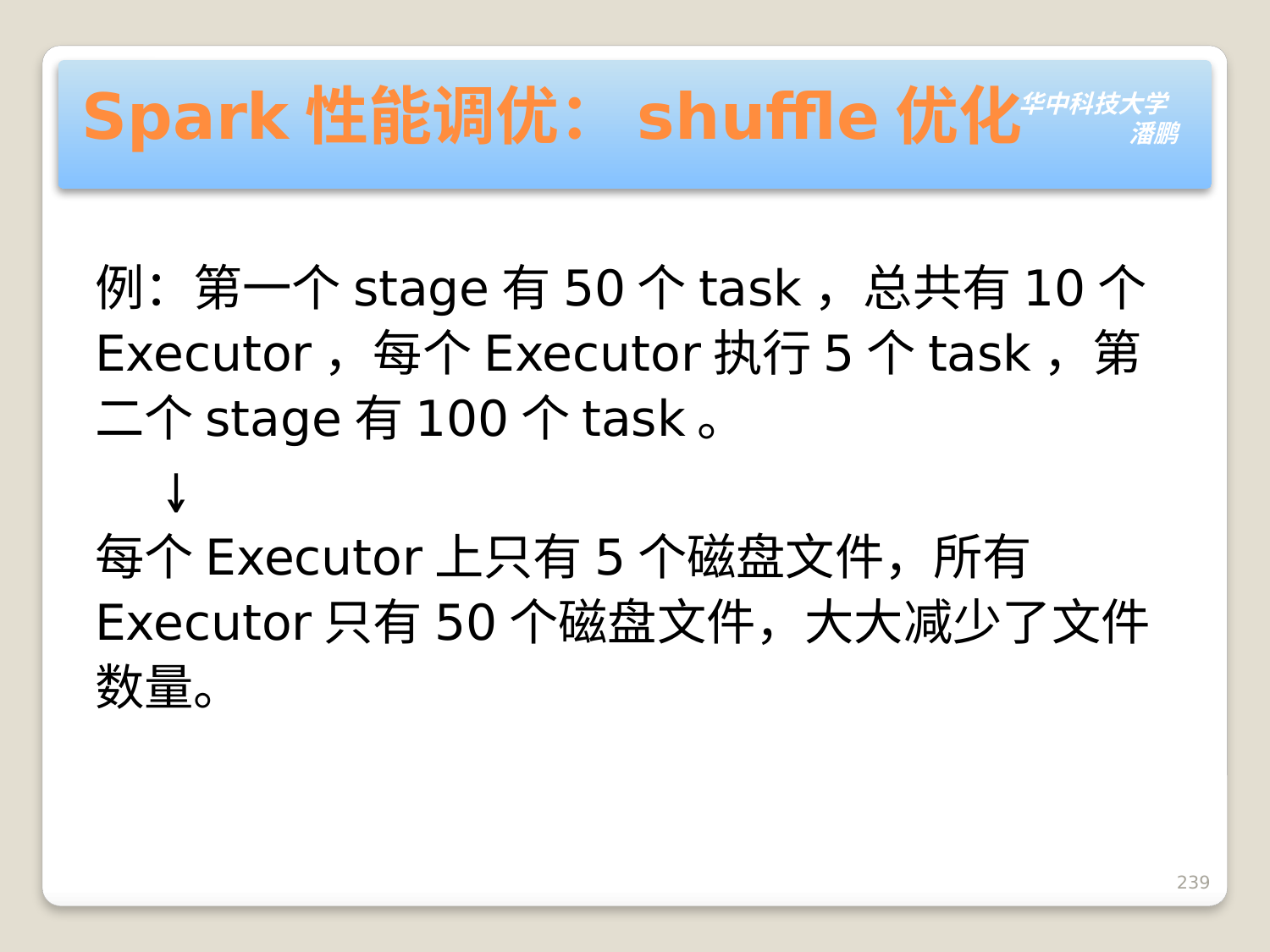

# Spark性能调优：shuffle优化
例：第一个stage有50个task，总共有10个Executor，每个Executor执行5个task，第二个stage有100个task。
     ↓
每个Executor上只有5个磁盘文件，所有Executor只有50个磁盘文件，大大减少了文件数量。
239